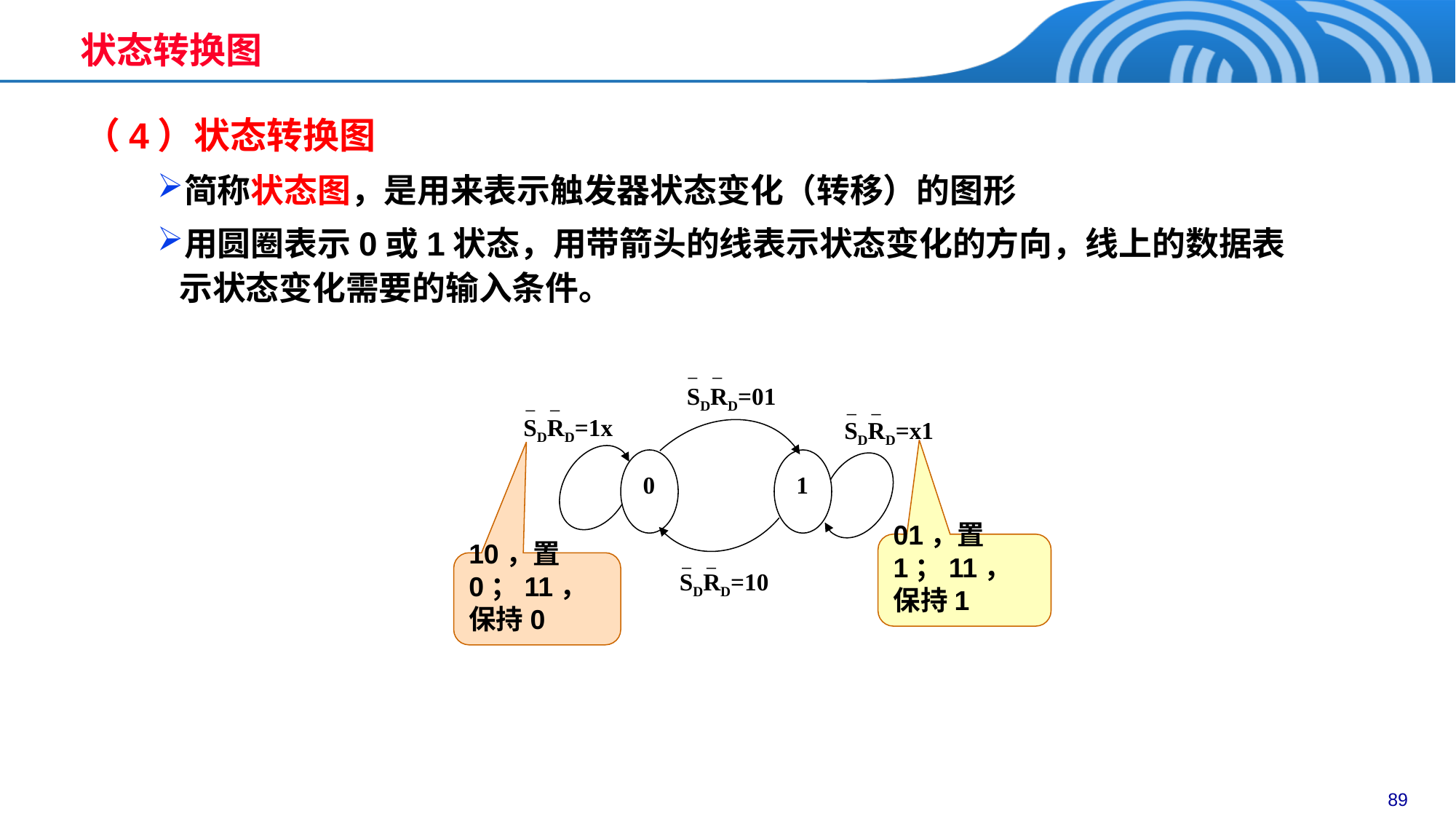

状态转换图
（4）状态转换图
简称状态图，是用来表示触发器状态变化（转移）的图形
用圆圈表示0或1状态，用带箭头的线表示状态变化的方向，线上的数据表示状态变化需要的输入条件。
SDRD=01

SDRD=1x
SDRD=x1

0

1

SDRD=10

01，置1；11，保持1
10，置0；11，保持0